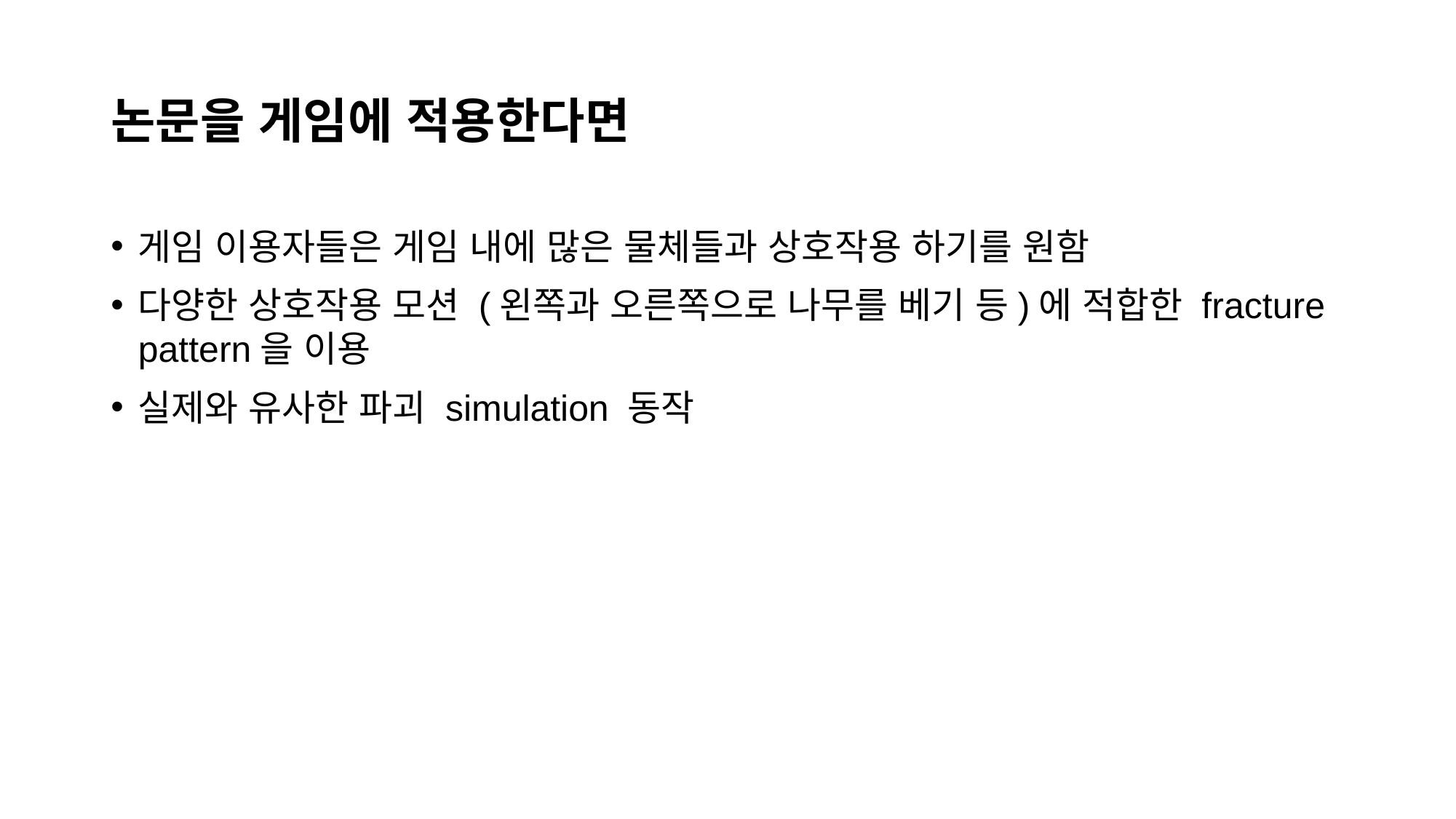

# 논문을 게임에 적용한다면
게임 이용자들은 게임 내에 많은 물체들과 상호작용 하기를 원함
다양한 상호작용 모션 (왼쪽과 오른쪽으로 나무를 베기 등)에 적합한 fracture pattern을 이용
실제와 유사한 파괴 simulation 동작